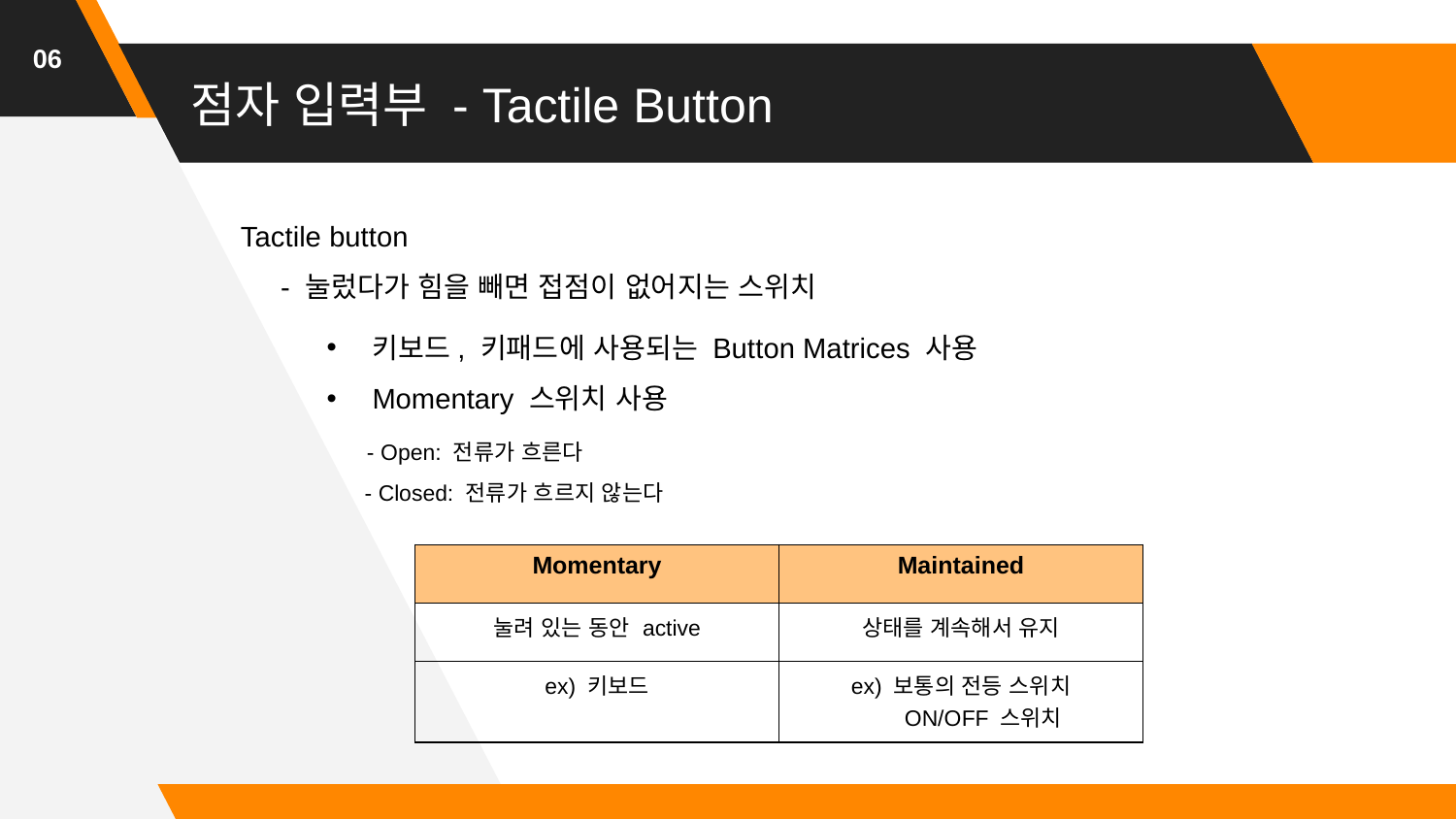

06
# 점자 입력부 - Tactile Button
Tactile button
     - 눌렀다가 힘을 빼면 접점이 없어지는 스위치
키보드, 키패드에 사용되는 Button Matrices 사용
Momentary 스위치 사용
     - Open: 전류가 흐른다
      - Closed: 전류가 흐르지 않는다

| Momentary | Maintained |
| --- | --- |
| 눌려 있는 동안 active | 상태를 계속해서 유지 |
| ex) 키보드 | ex) 보통의 전등 스위치 ON/OFF 스위치 |